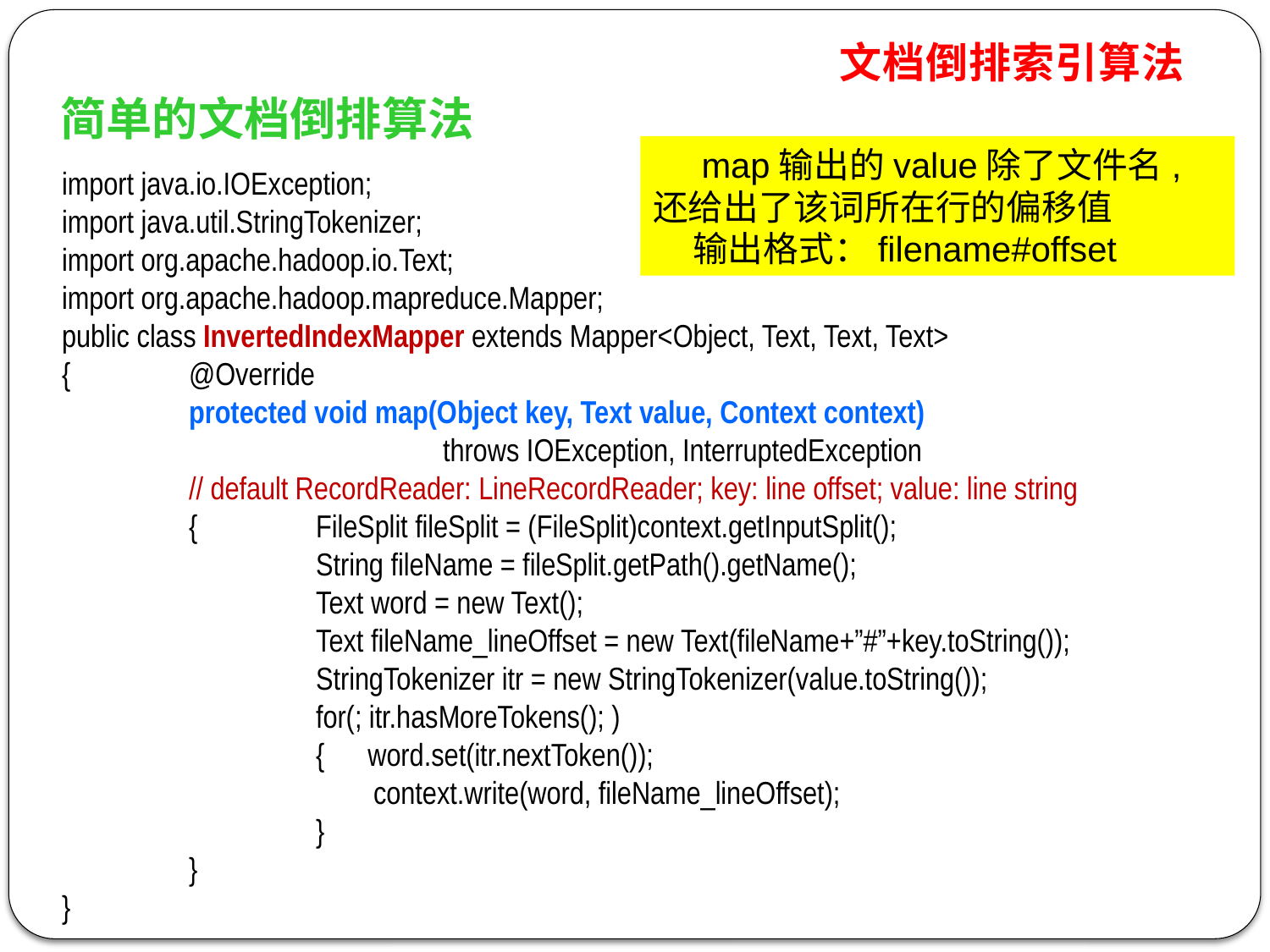

文档倒排索引算法
简单的文档倒排算法
     map输出的value除了文件名,还给出了该词所在行的偏移值
    输出格式：filename#offset
import java.io.IOException;
import java.util.StringTokenizer;
import org.apache.hadoop.io.Text;
import org.apache.hadoop.mapreduce.Mapper;
public class InvertedIndexMapper extends Mapper<Object, Text, Text, Text>
{	@Override
	protected void map(Object key, Text value, Context context)
			throws IOException, InterruptedException
	// default RecordReader: LineRecordReader; key: line offset; value: line string
	{	FileSplit fileSplit = (FileSplit)context.getInputSplit();
		String fileName = fileSplit.getPath().getName();
		Text word = new Text();
		Text fileName_lineOffset = new Text(fileName+”#”+key.toString());
		StringTokenizer itr = new StringTokenizer(value.toString());
		for(; itr.hasMoreTokens(); )
		{      word.set(itr.nextToken());
		        context.write(word, fileName_lineOffset);
		}
	}
}